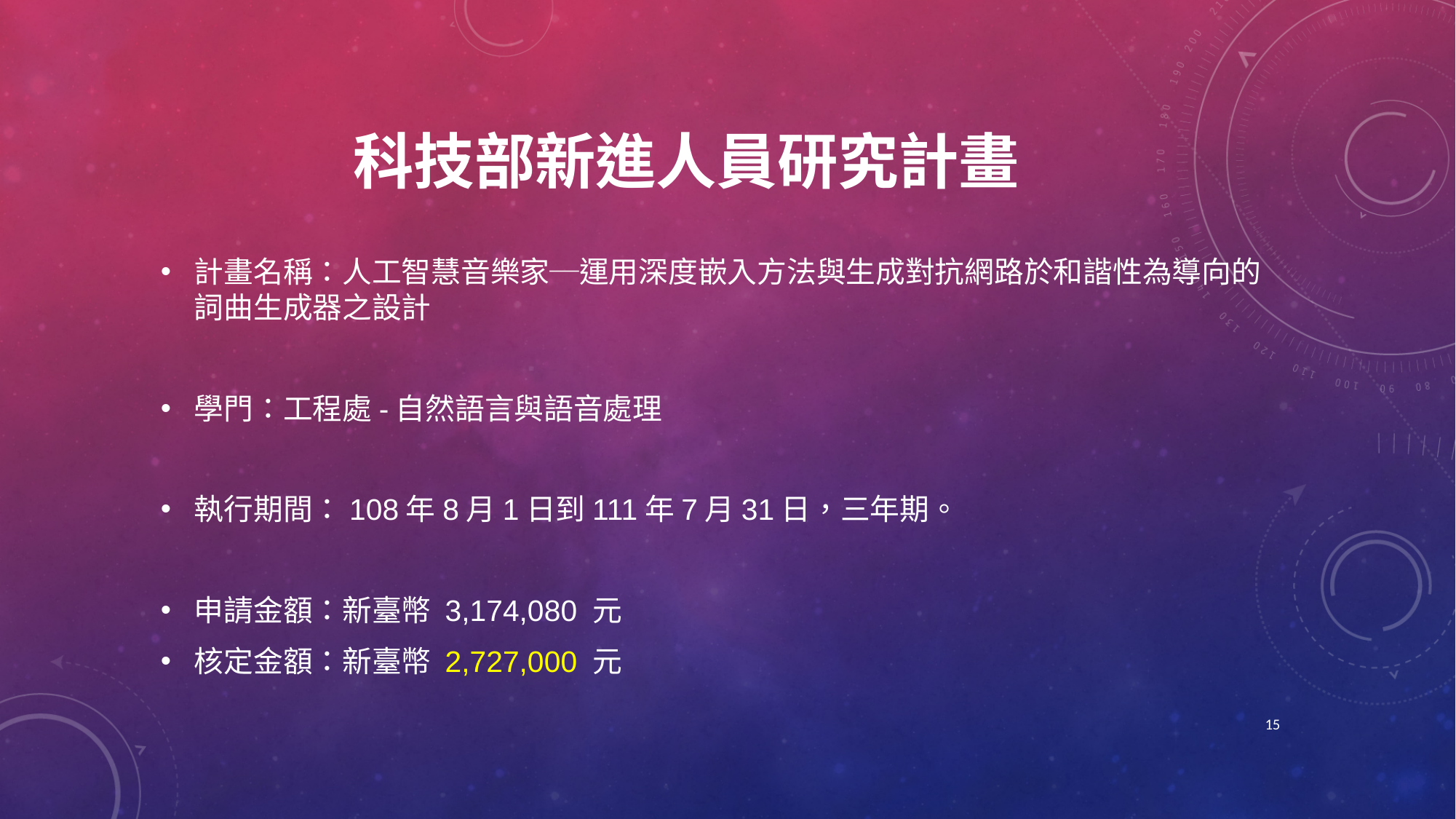

# 科技部新進人員研究計畫
計畫名稱：人工智慧音樂家─運用深度嵌入方法與生成對抗網路於和諧性為導向的詞曲生成器之設計

學門：工程處-自然語言與語音處理

執行期間：108年8月1日到111年7月31日，三年期。

申請金額：新臺幣 3,174,080 元
核定金額：新臺幣 2,727,000 元
15